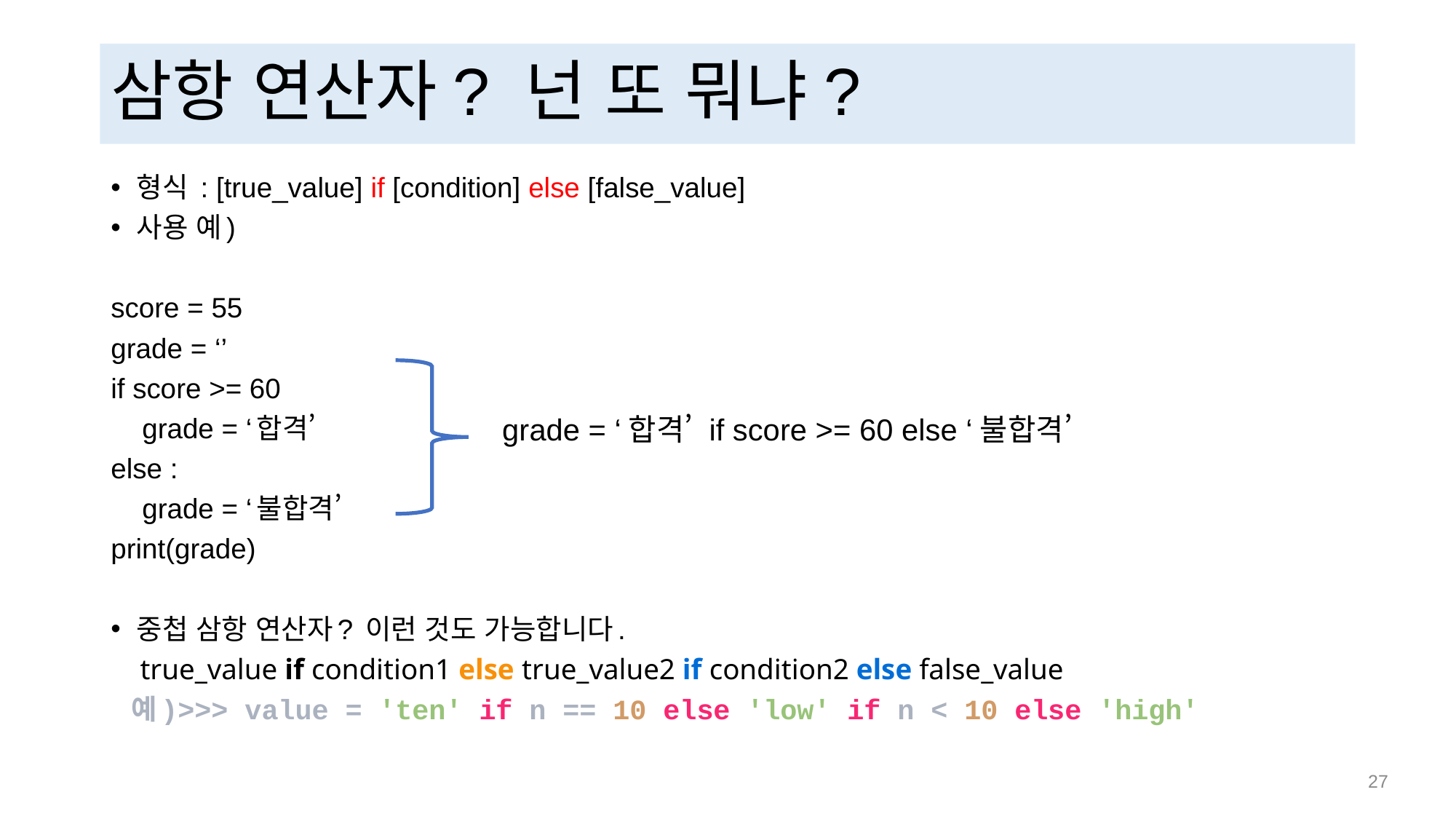

# 삼항 연산자? 넌 또 뭐냐?
형식 : [true_value] if [condition] else [false_value]
사용 예)

score = 55
grade = ‘’
if score >= 60
    grade = ‘합격’
else :
    grade = ‘불합격’
print(grade)

중첩 삼항 연산자? 이런 것도 가능합니다.
    true_value if condition1 else true_value2 if condition2 else false_value
  예)>>> value = 'ten' if n == 10 else 'low' if n < 10 else 'high'

grade = ‘합격’ if score >= 60 else ‘불합격’

 27